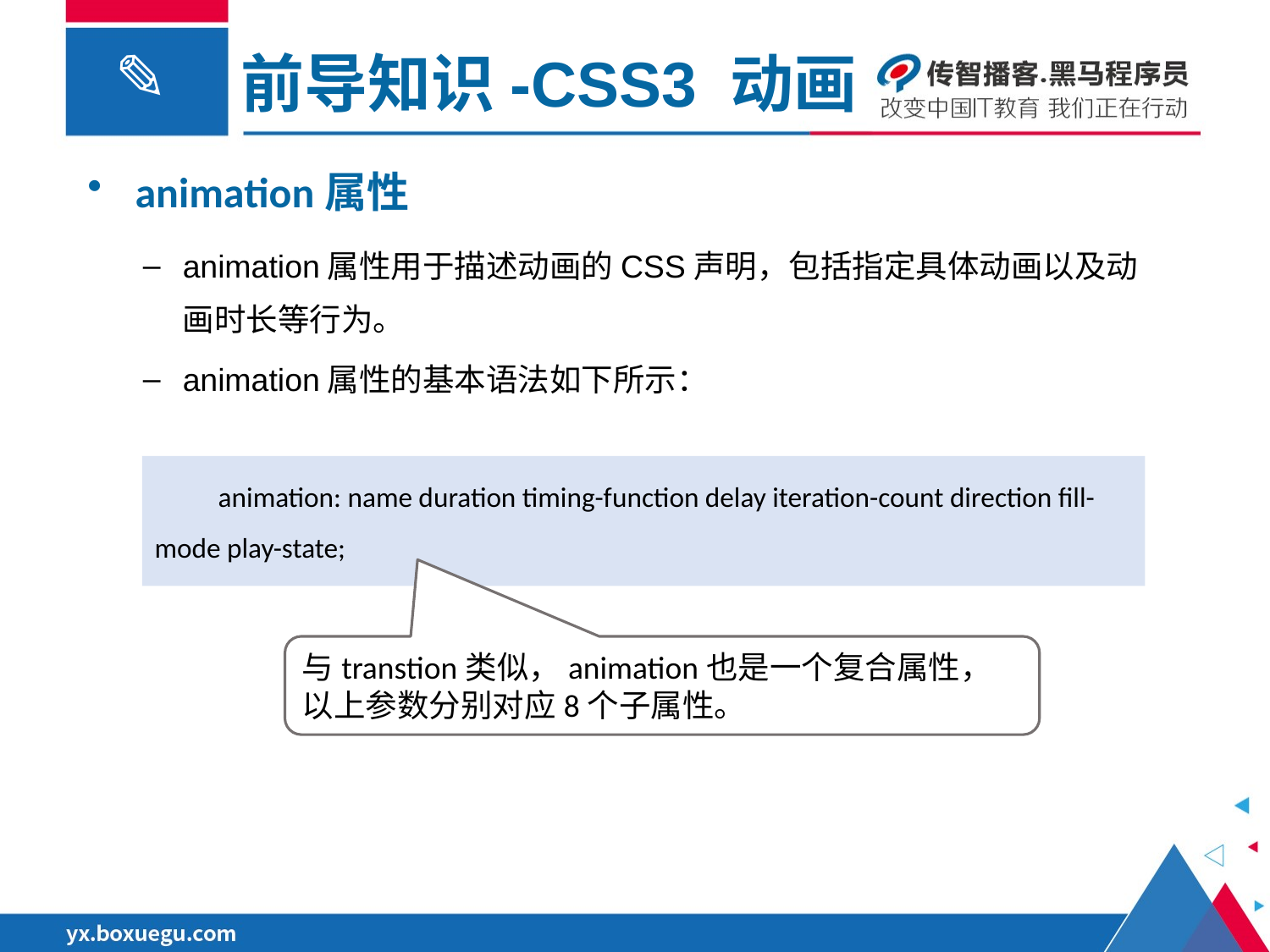

前导知识-CSS3 动画
animation属性
animation属性用于描述动画的CSS声明，包括指定具体动画以及动画时长等行为。
animation属性的基本语法如下所示：
animation: name duration timing-function delay iteration-count direction fill-mode play-state;

与transtion类似，animation也是一个复合属性，以上参数分别对应8个子属性。